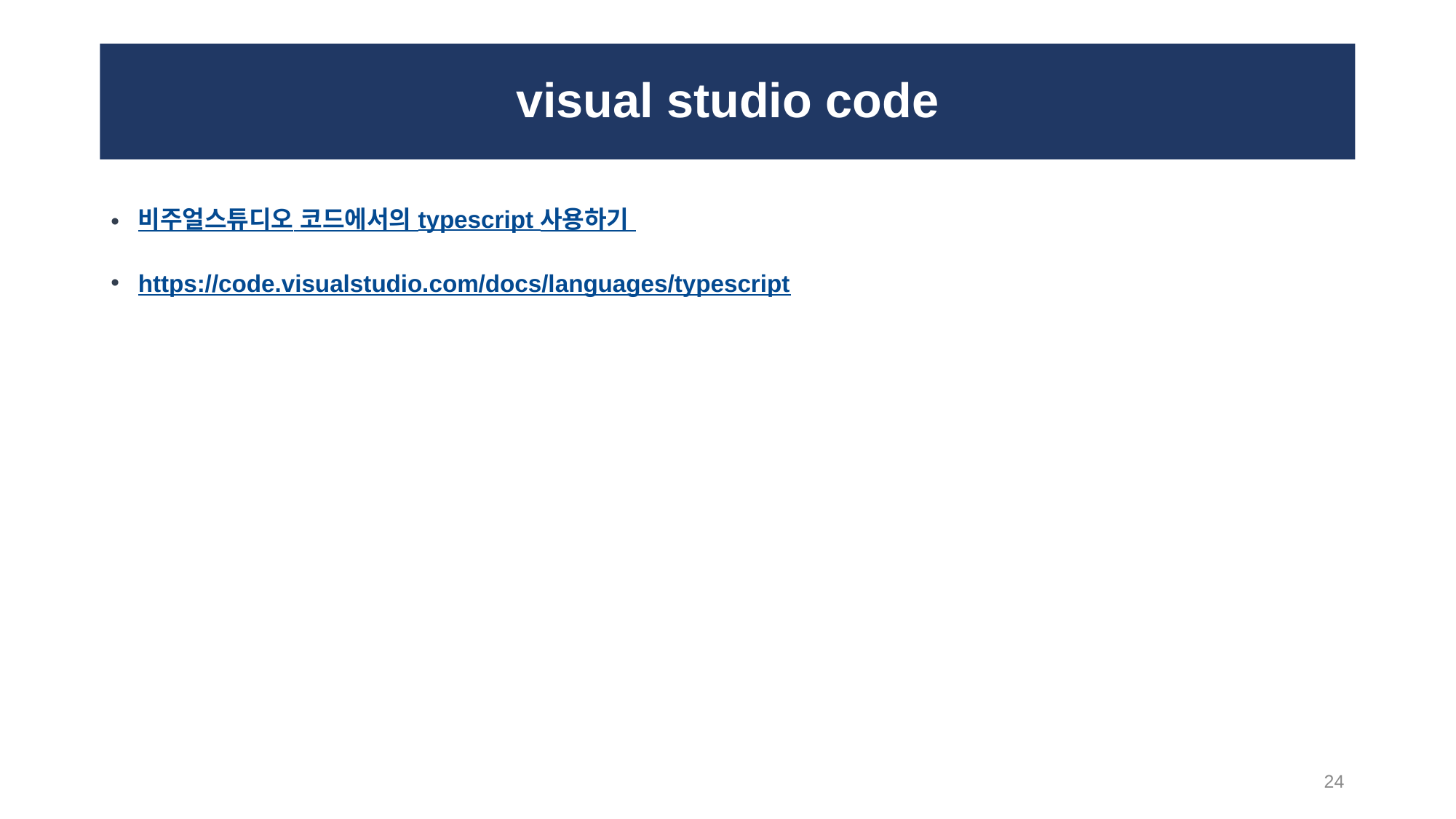

# visual studio code
비주얼스튜디오 코드에서의 typescript 사용하기
https://code.visualstudio.com/docs/languages/typescript

24